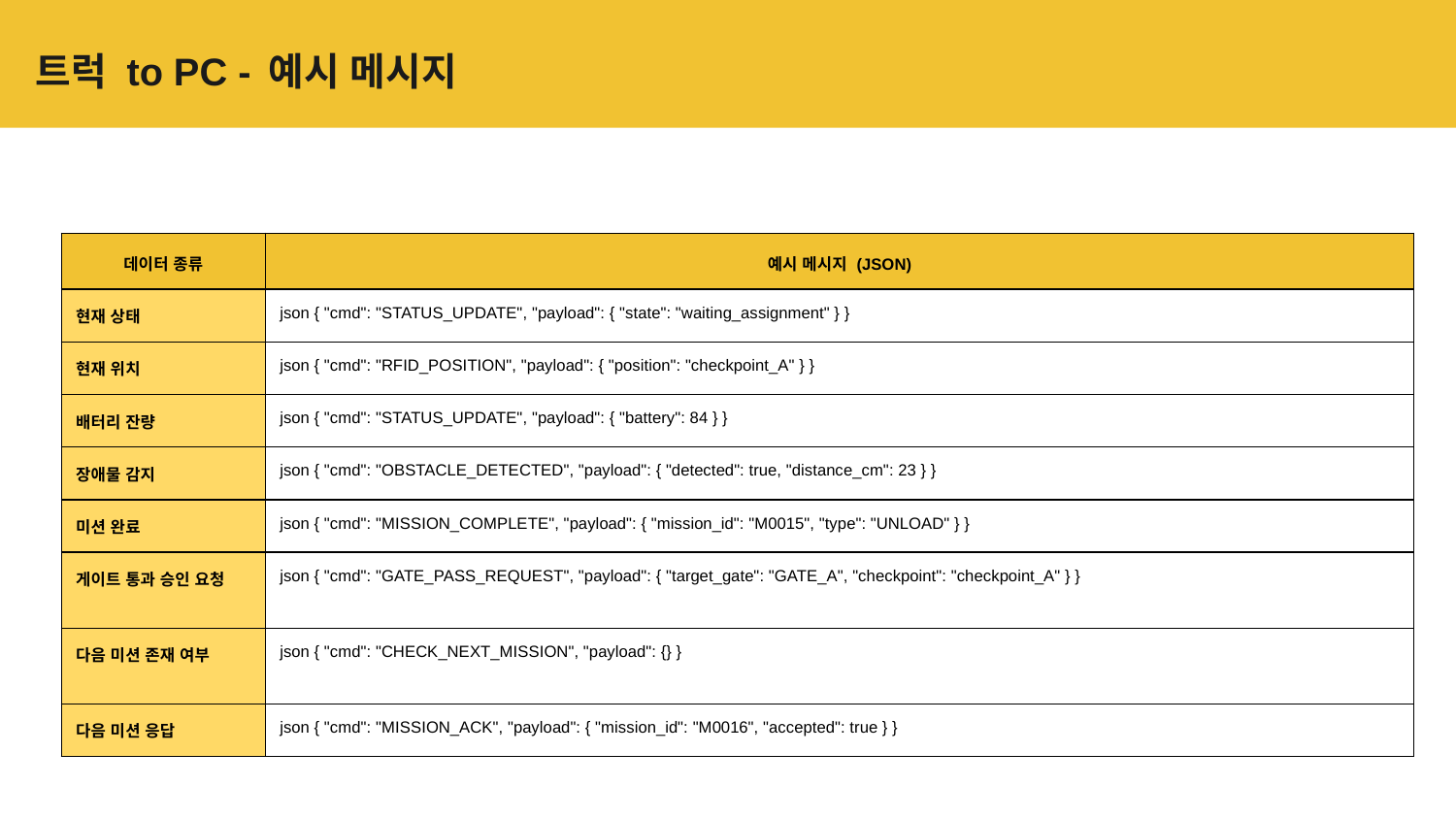

# 트럭 to PC - 예시 메시지
| 데이터 종류 | 예시 메시지 (JSON) |
| --- | --- |
| 현재 상태 | json { "cmd": "STATUS\_UPDATE", "payload": { "state": "waiting\_assignment" } } |
| 현재 위치 | json { "cmd": "RFID\_POSITION", "payload": { "position": "checkpoint\_A" } } |
| 배터리 잔량 | json { "cmd": "STATUS\_UPDATE", "payload": { "battery": 84 } } |
| 장애물 감지 | json { "cmd": "OBSTACLE\_DETECTED", "payload": { "detected": true, "distance\_cm": 23 } } |
| 미션 완료 | json { "cmd": "MISSION\_COMPLETE", "payload": { "mission\_id": "M0015", "type": "UNLOAD" } } |
| 게이트 통과 승인 요청 | json { "cmd": "GATE\_PASS\_REQUEST", "payload": { "target\_gate": "GATE\_A", "checkpoint": "checkpoint\_A" } } |
| 다음 미션 존재 여부 | json { "cmd": "CHECK\_NEXT\_MISSION", "payload": {} } |
| 다음 미션 응답 | json { "cmd": "MISSION\_ACK", "payload": { "mission\_id": "M0016", "accepted": true } } |